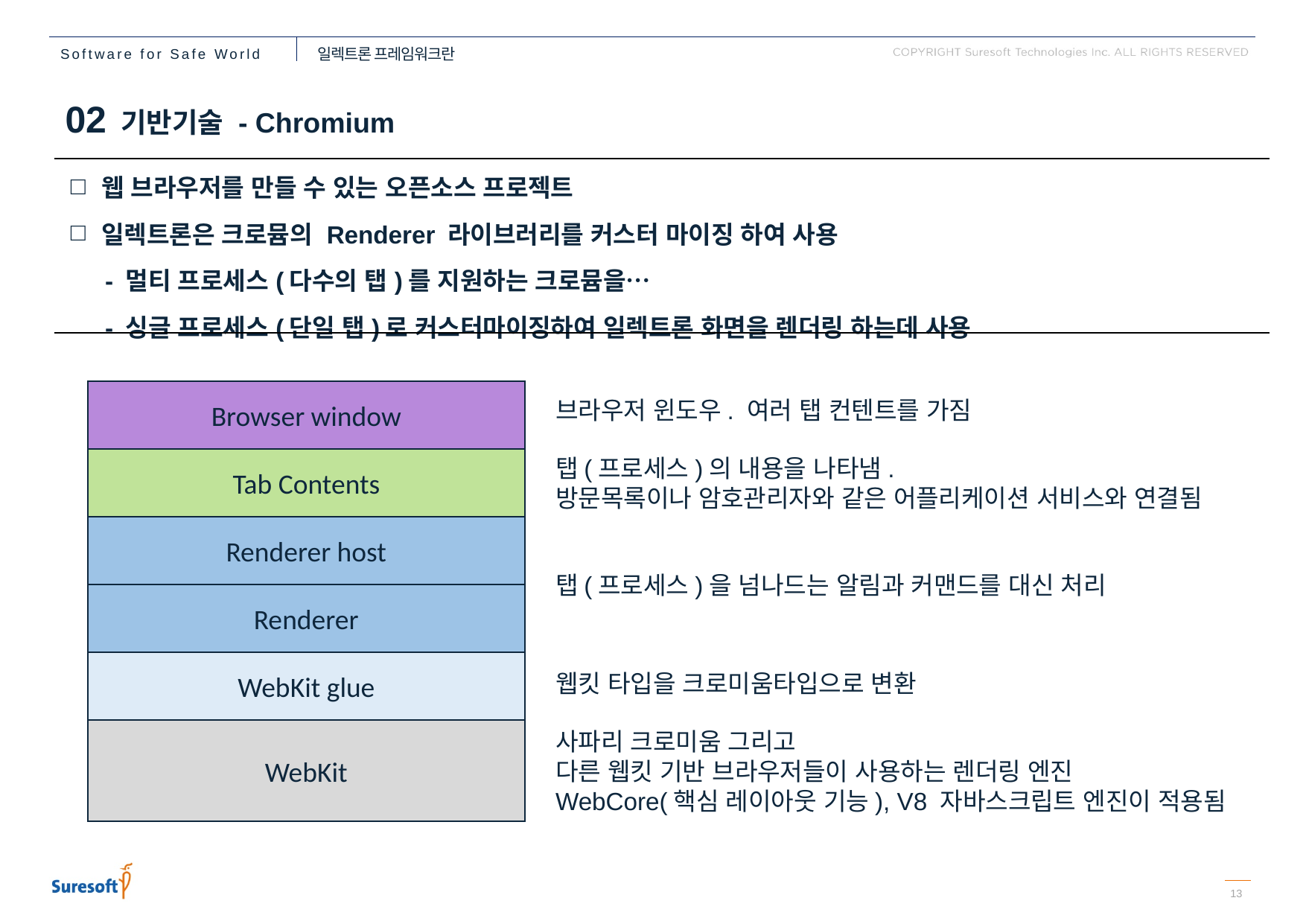

일렉트론 프레임워크란
02 기반기술 - Chromium
| 웹 브라우저를 만들 수 있는 오픈소스 프로젝트 일렉트론은 크로뮴의 Renderer 라이브러리를 커스터 마이징 하여 사용 - 멀티 프로세스(다수의 탭)를 지원하는 크로뮴을… - 싱글 프로세스(단일 탭)로 커스터마이징하여 일렉트론 화면을 렌더링 하는데 사용 |
| --- |
Browser window
브라우저 윈도우. 여러 탭 컨텐트를 가짐
탭(프로세스)의 내용을 나타냄.
방문목록이나 암호관리자와 같은 어플리케이션 서비스와 연결됨
Tab Contents
Renderer host
탭(프로세스)을 넘나드는 알림과 커맨드를 대신 처리
Renderer
WebKit glue
웹킷 타입을 크로미움타입으로 변환
WebKit
사파리 크로미움 그리고
다른 웹킷 기반 브라우저들이 사용하는 렌더링 엔진
WebCore(핵심 레이아웃 기능), V8 자바스크립트 엔진이 적용됨